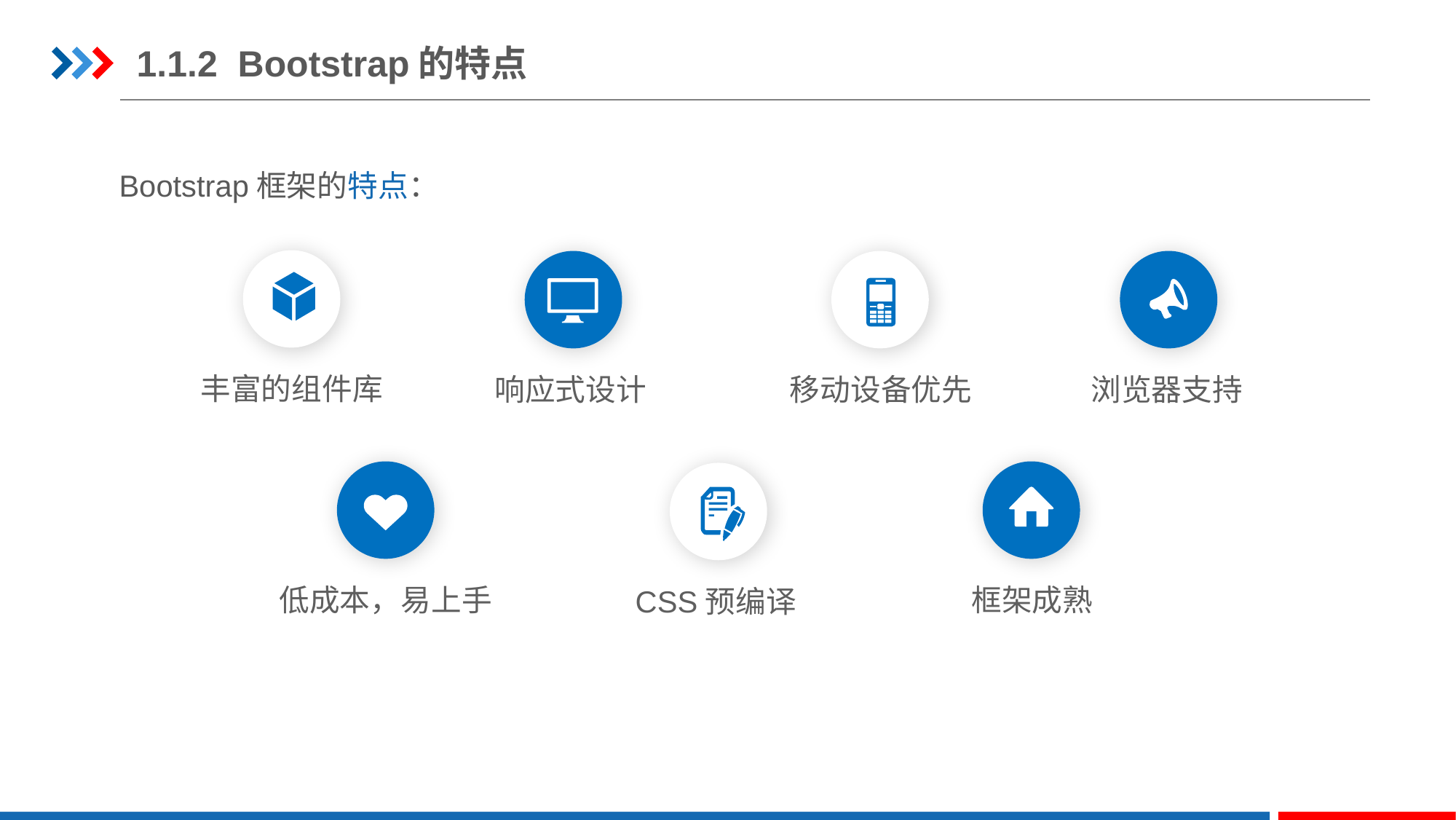

1.1.2  Bootstrap的特点
Bootstrap框架的特点：

丰富的组件库
响应式设计
移动设备优先
浏览器支持

低成本，易上手
框架成熟
CSS预编译